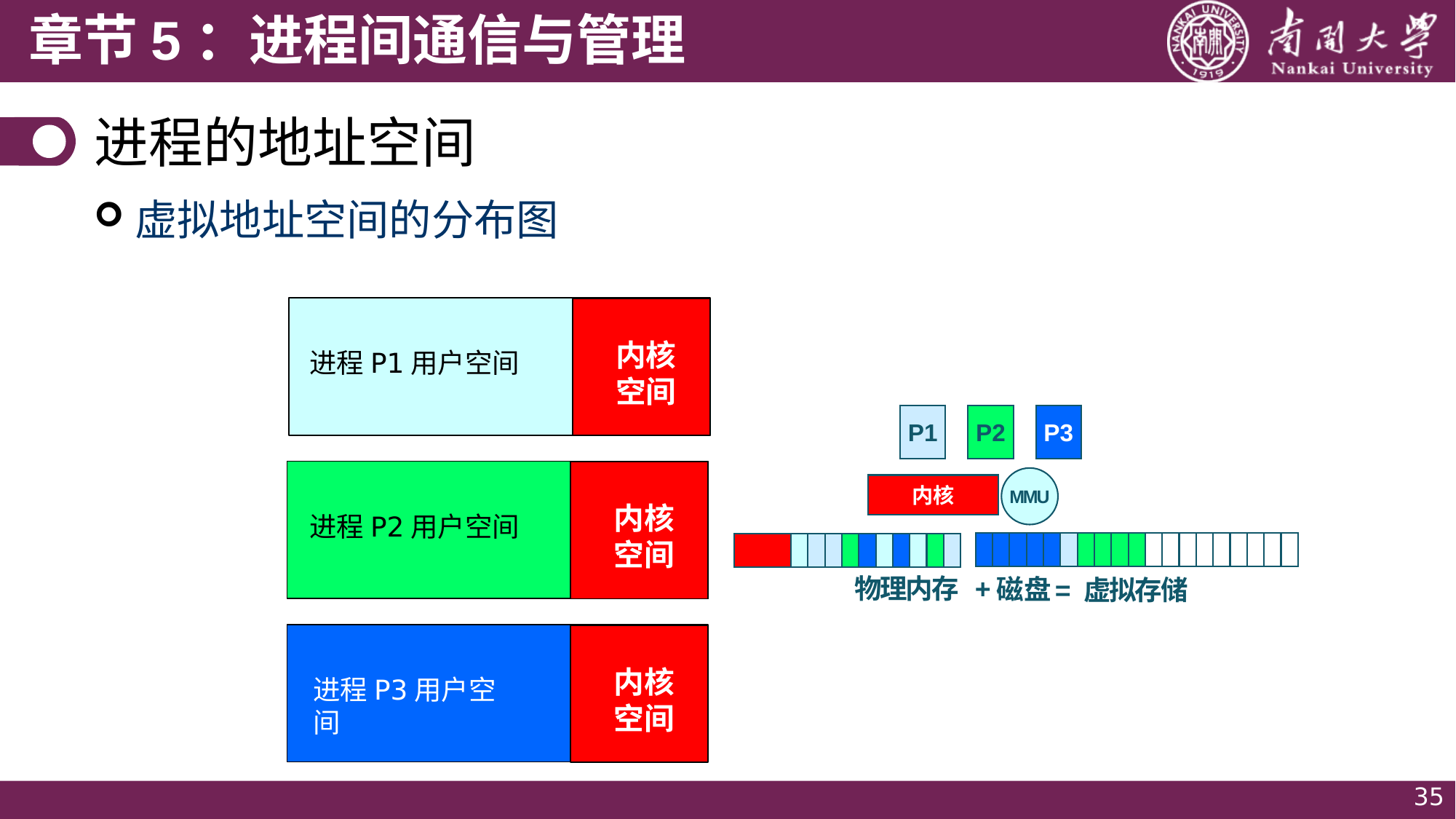

# 进程的地址空间
虚拟地址空间的分布图

内核
空间
进程P1用户空间
P1
P2
P3
MMU
内核

物理内存  +
磁盘
= 虚拟存储

内核
空间
进程P2用户空间

内核
空间
进程P3用户空间
35